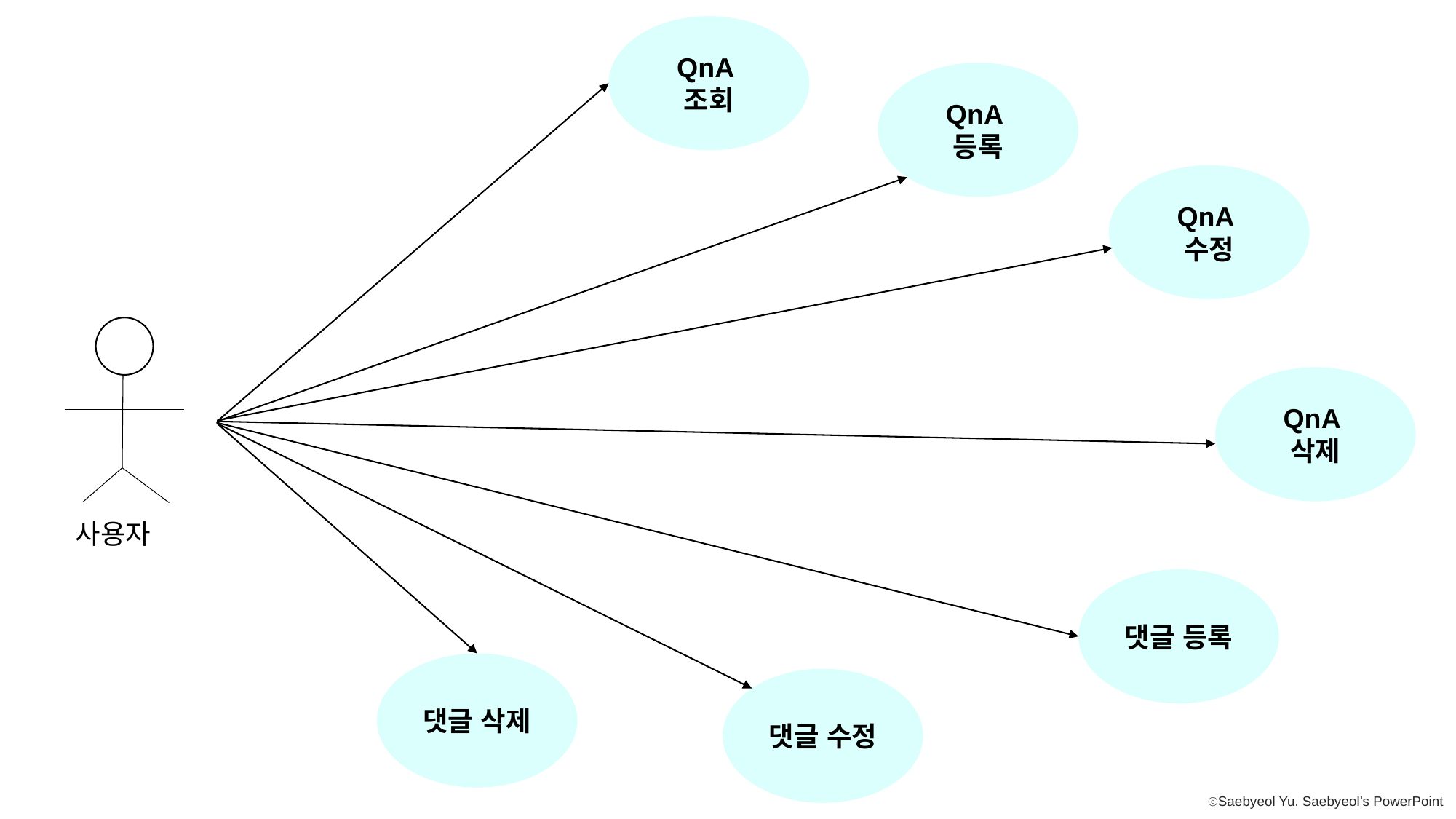

QnA
조회
QnA
등록
QnA
수정

사용자
QnA
삭제
댓글 등록
댓글 삭제
댓글 수정